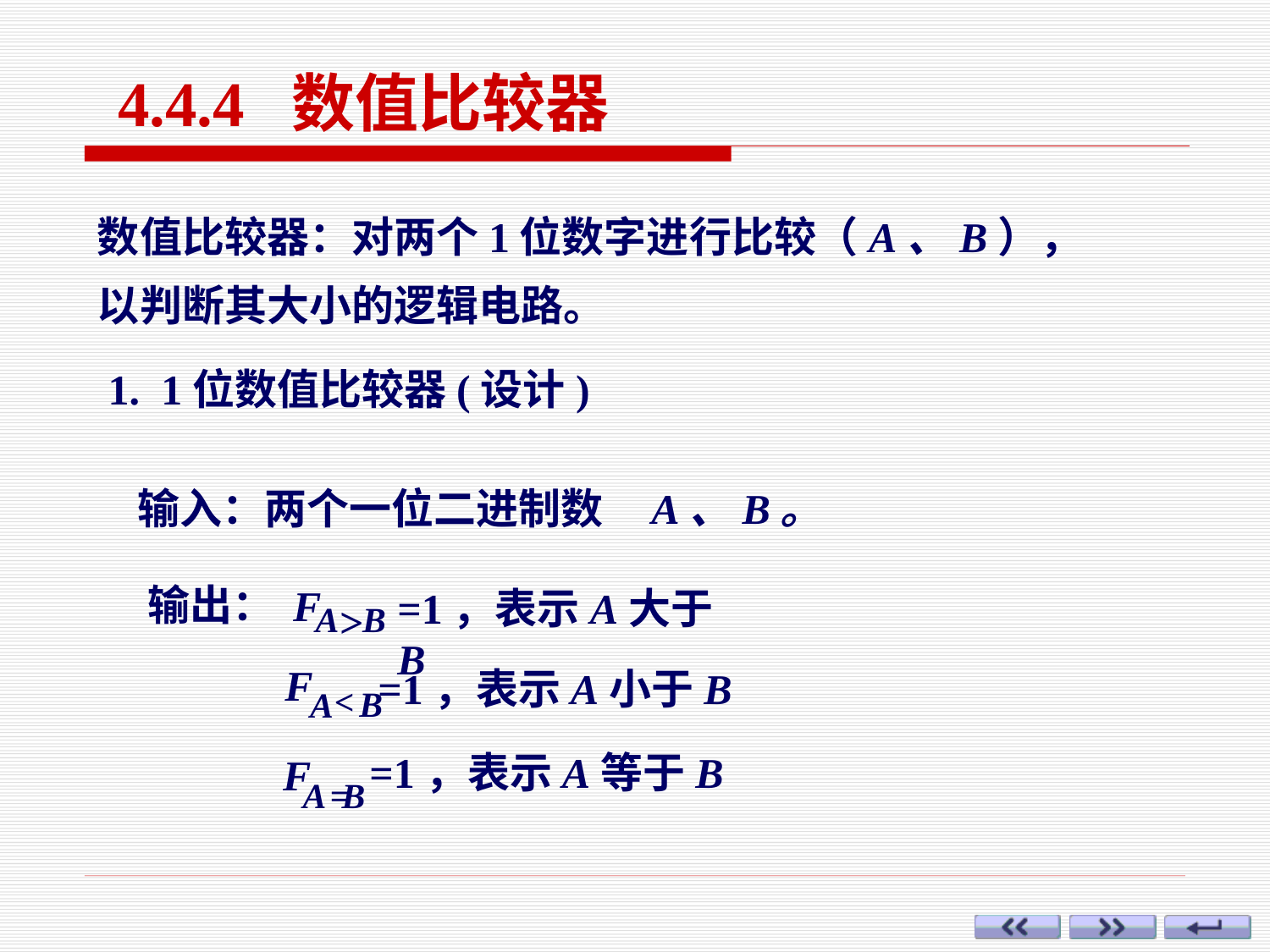

4.4.4  数值比较器
数值比较器：对两个1位数字进行比较（A、B），以判断其大小的逻辑电路。
1.  1位数值比较器(设计)
输入：两个一位二进制数    A、B。
输出：
=1，表示A大于B
F
>
A
B
=1，表示A小于B
F
<
B
A
  =1，表示A等于B
F
A
=
B